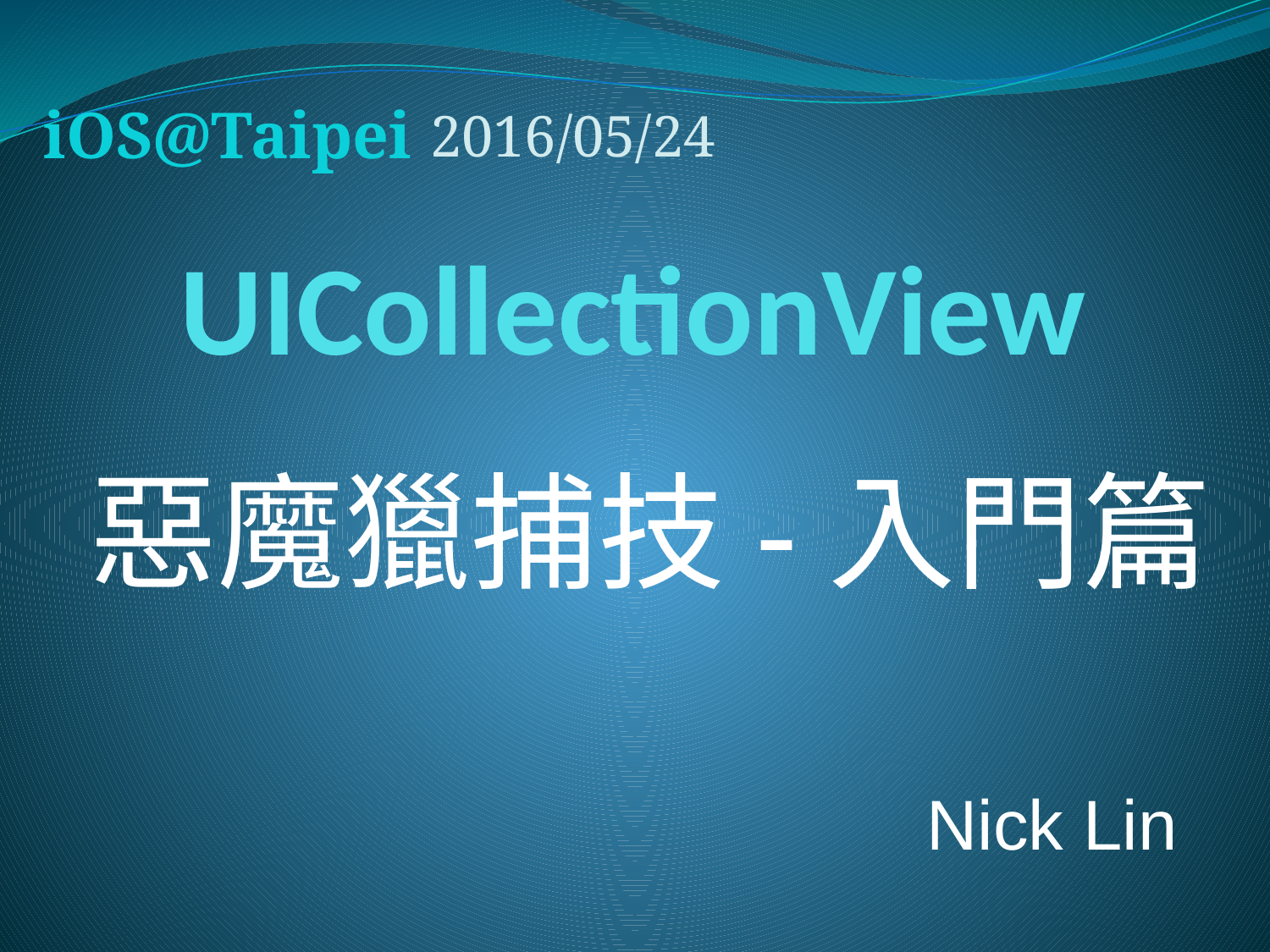

iOS@Taipei
 2016/05/24
# UICollectionView
惡魔獵捕技-入門篇
Nick Lin